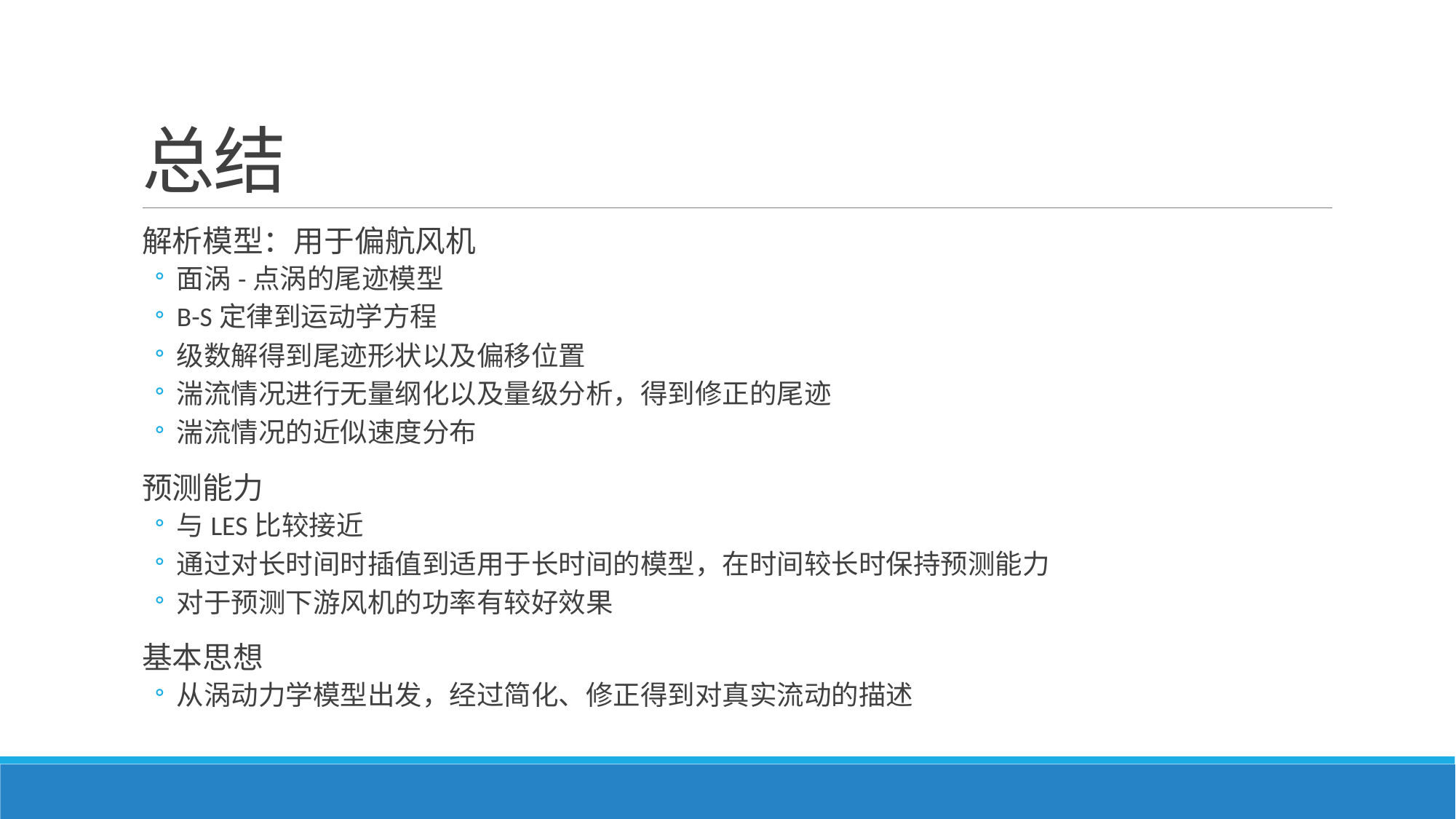

# 总结
解析模型：用于偏航风机
面涡-点涡的尾迹模型
B-S定律到运动学方程
级数解得到尾迹形状以及偏移位置
湍流情况进行无量纲化以及量级分析，得到修正的尾迹
湍流情况的近似速度分布
预测能力
与LES比较接近
通过对长时间时插值到适用于长时间的模型，在时间较长时保持预测能力
对于预测下游风机的功率有较好效果
基本思想
从涡动力学模型出发，经过简化、修正得到对真实流动的描述